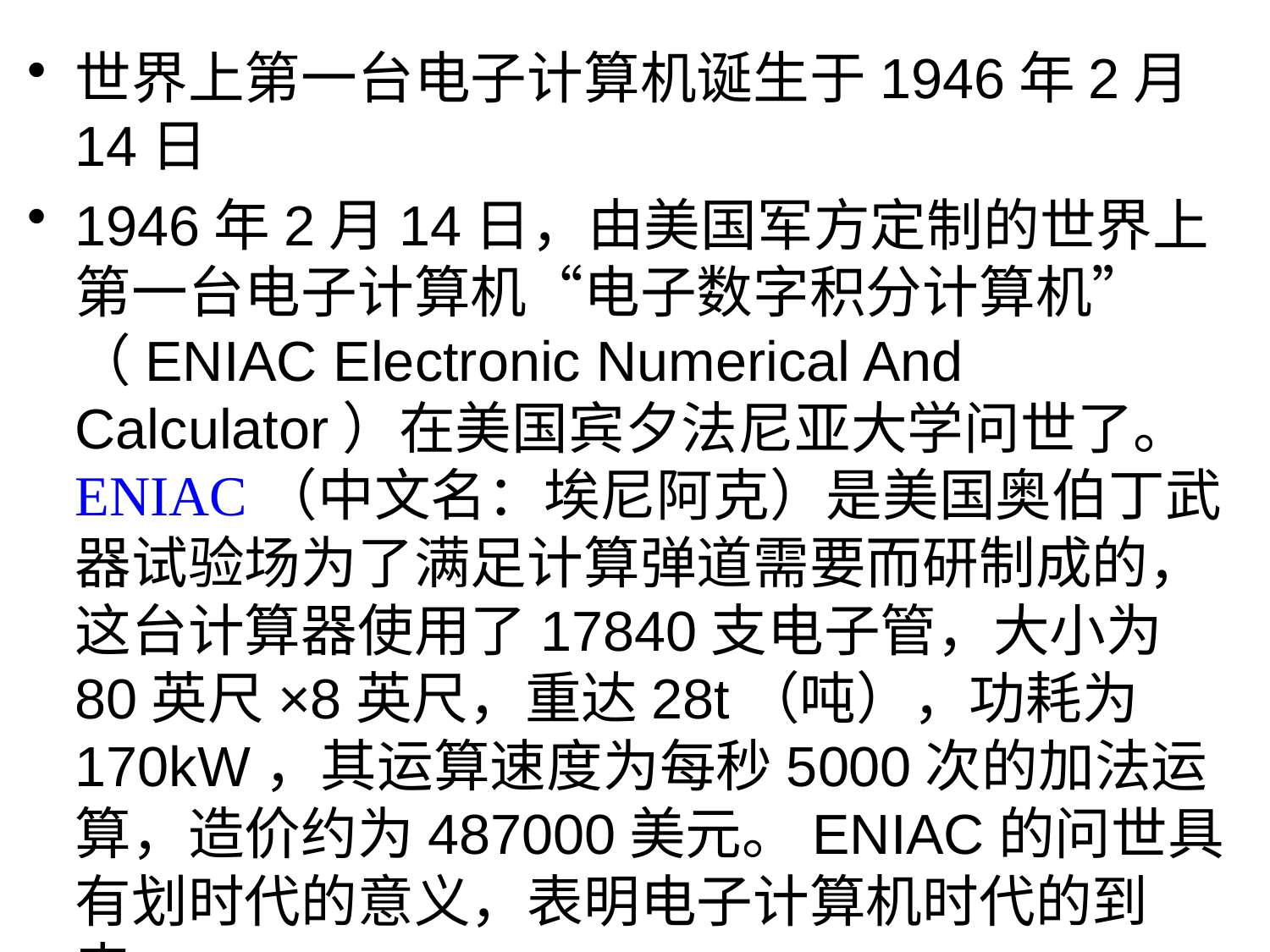

世界上第一台电子计算机诞生于1946年2月14日
1946年2月14日，由美国军方定制的世界上第一台电子计算机“电子数字积分计算机”（ENIAC Electronic Numerical And Calculator）在美国宾夕法尼亚大学问世了。ENIAC（中文名：埃尼阿克）是美国奥伯丁武器试验场为了满足计算弹道需要而研制成的，这台计算器使用了17840支电子管，大小为80英尺×8英尺，重达28t（吨），功耗为170kW，其运算速度为每秒5000次的加法运算，造价约为487000美元。ENIAC的问世具有划时代的意义，表明电子计算机时代的到来。